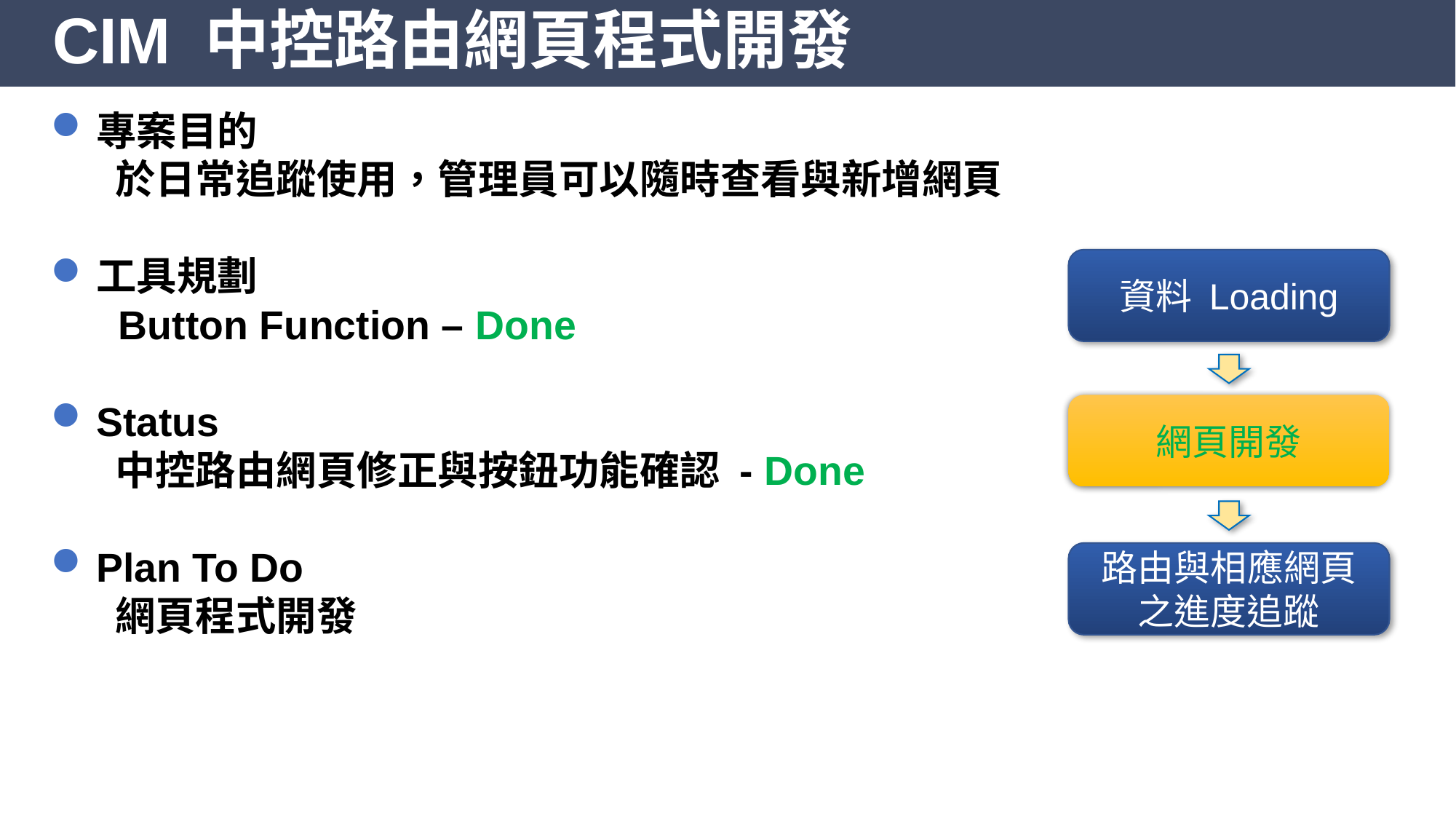

# CIM 中控路由網頁程式開發
專案目的
      於日常追蹤使用，管理員可以隨時查看與新增網頁

工具規劃
      Button Function – Done

Status
      中控路由網頁修正與按鈕功能確認 - Done

Plan To Do
      網頁程式開發

資料 Loading

網頁開發

路由與相應網頁之進度追蹤